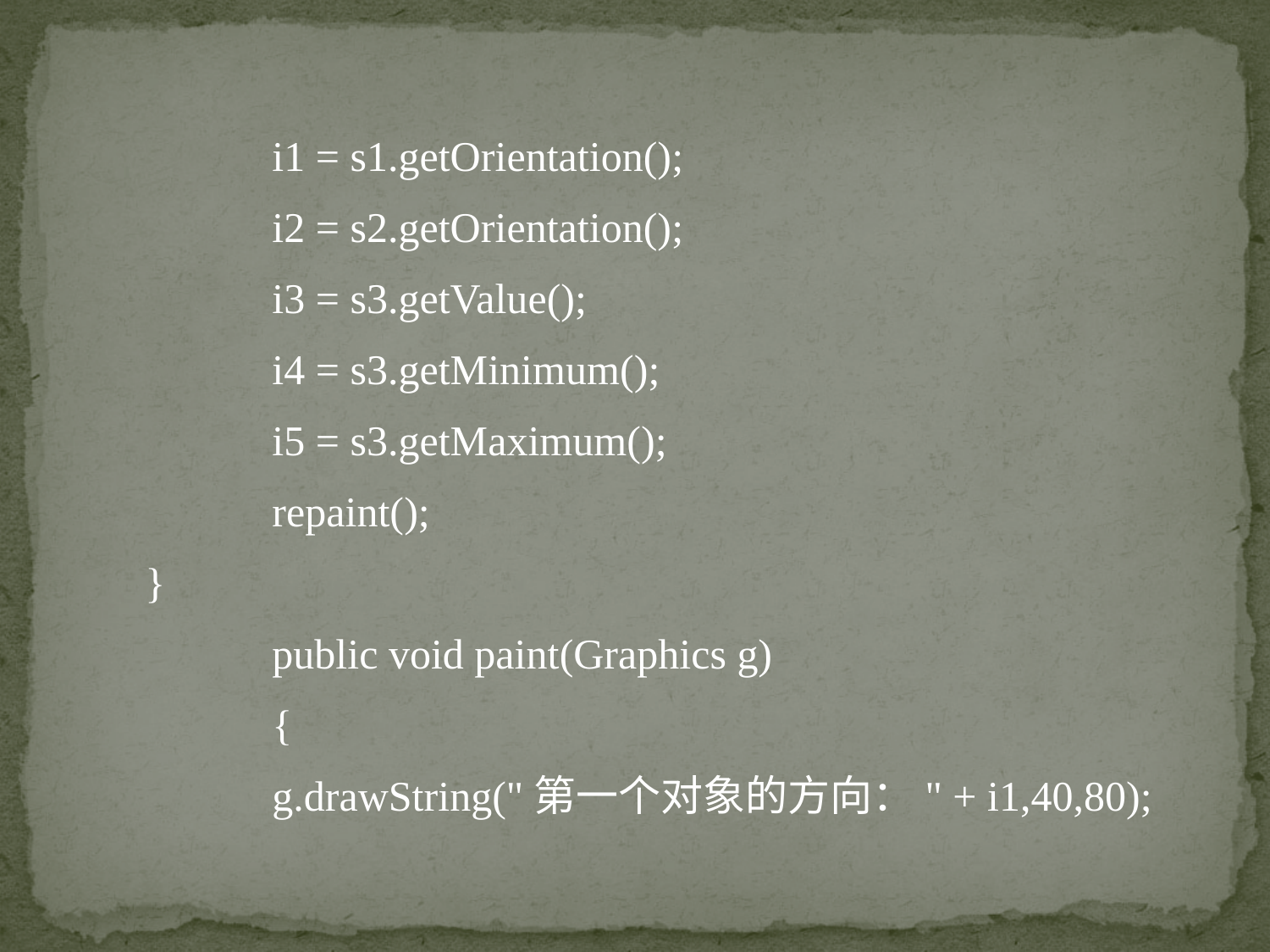

i1 = s1.getOrientation();
	i2 = s2.getOrientation();
	i3 = s3.getValue();
	i4 = s3.getMinimum();
	i5 = s3.getMaximum();
	repaint();
}
	public void paint(Graphics g)
	{
	g.drawString("第一个对象的方向：" + i1,40,80);